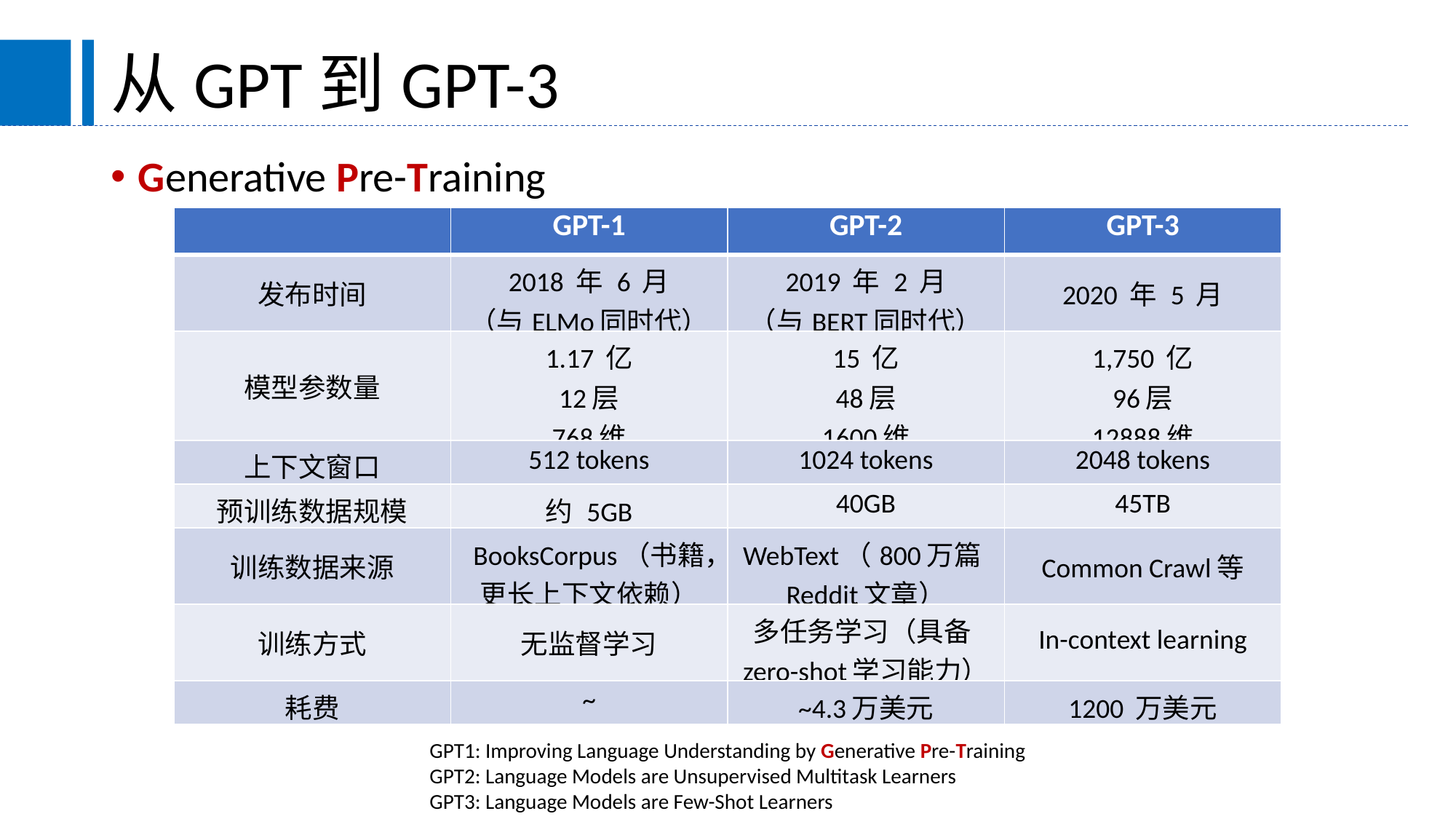

# 从GPT到GPT-3
Generative Pre-Training
|  | GPT-1 | GPT-2 | GPT-3 |
| --- | --- | --- | --- |
| 发布时间 | 2018 年 6 月 （与ELMo同时代） | 2019 年 2 月 （与BERT同时代） | 2020 年 5 月 |
| 模型参数量 | 1.17 亿 12层 768维 | 15 亿 48层 1600维 | 1,750 亿 96层 12888维 |
| 上下文窗口 | 512 tokens | 1024 tokens | 2048 tokens |
| 预训练数据规模 | 约 5GB | 40GB | 45TB |
| 训练数据来源 | BooksCorpus（书籍，更长上下文依赖） | WebText（800万篇Reddit文章） | Common Crawl等 |
| 训练方式 | 无监督学习 | 多任务学习（具备zero-shot学习能力） | In-context learning |
| 耗费 | ~ | ~4.3万美元 | 1200 万美元 |
GPT1: Improving Language Understanding by Generative Pre-Training
GPT2: Language Models are Unsupervised Multitask Learners
GPT3: Language Models are Few-Shot Learners